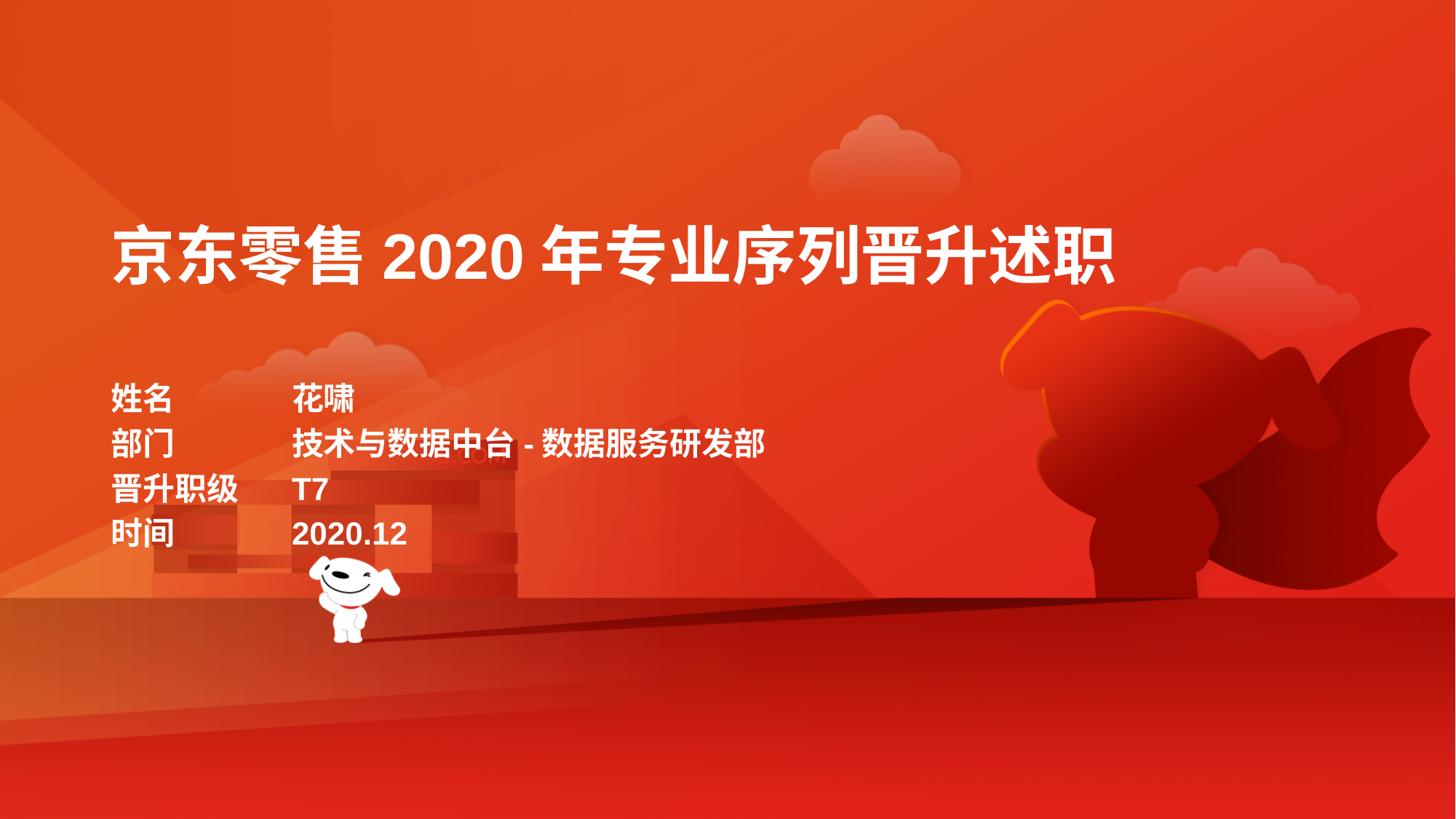

京东零售2020年专业序列晋升述职
花啸
技术与数据中台-数据服务研发部
T7
2020.12
姓名
部门
晋升职级
时间